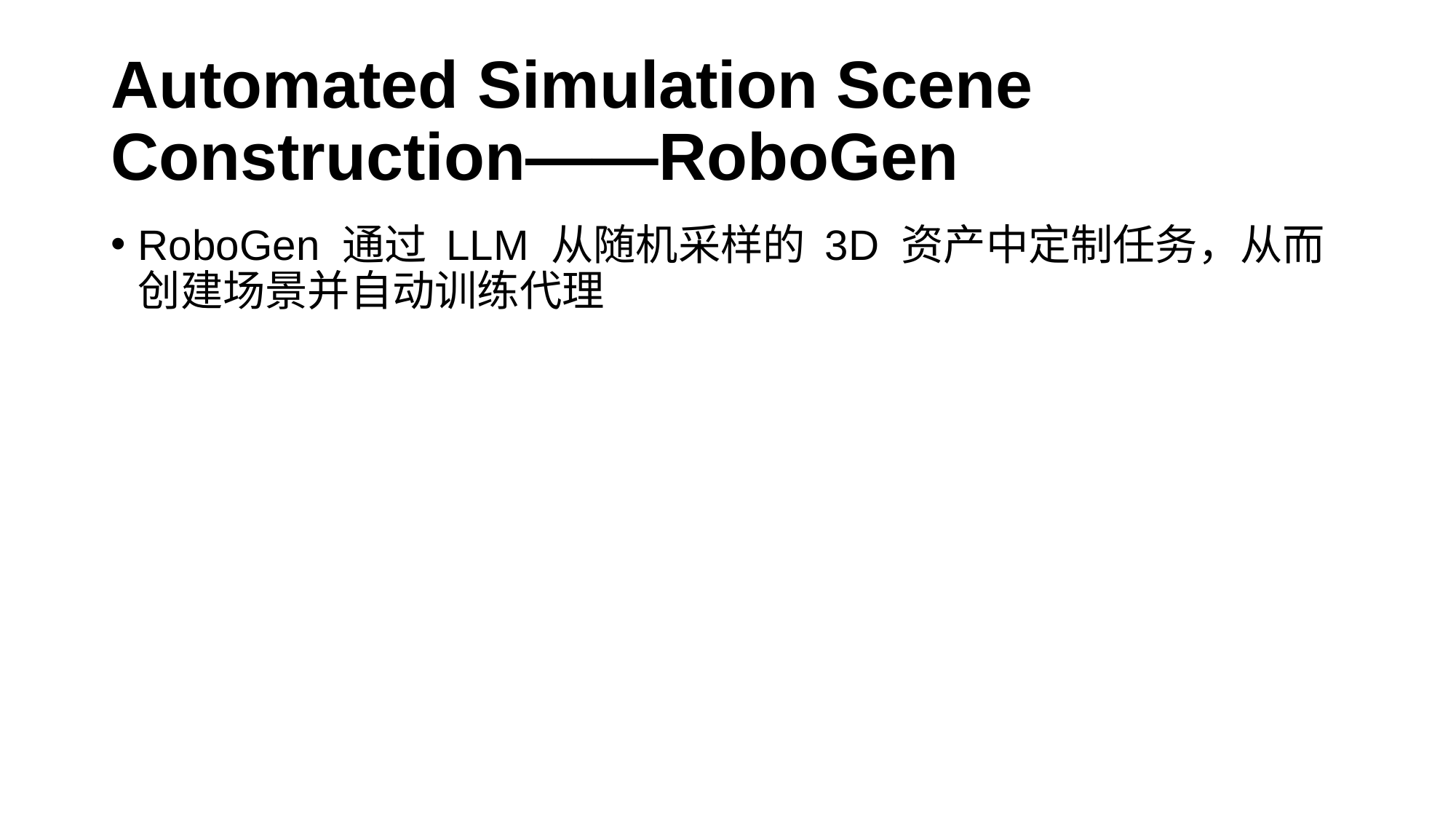

# Automated Simulation Scene Construction——RoboGen
RoboGen 通过 LLM 从随机采样的 3D 资产中定制任务，从而创建场景并自动训练代理